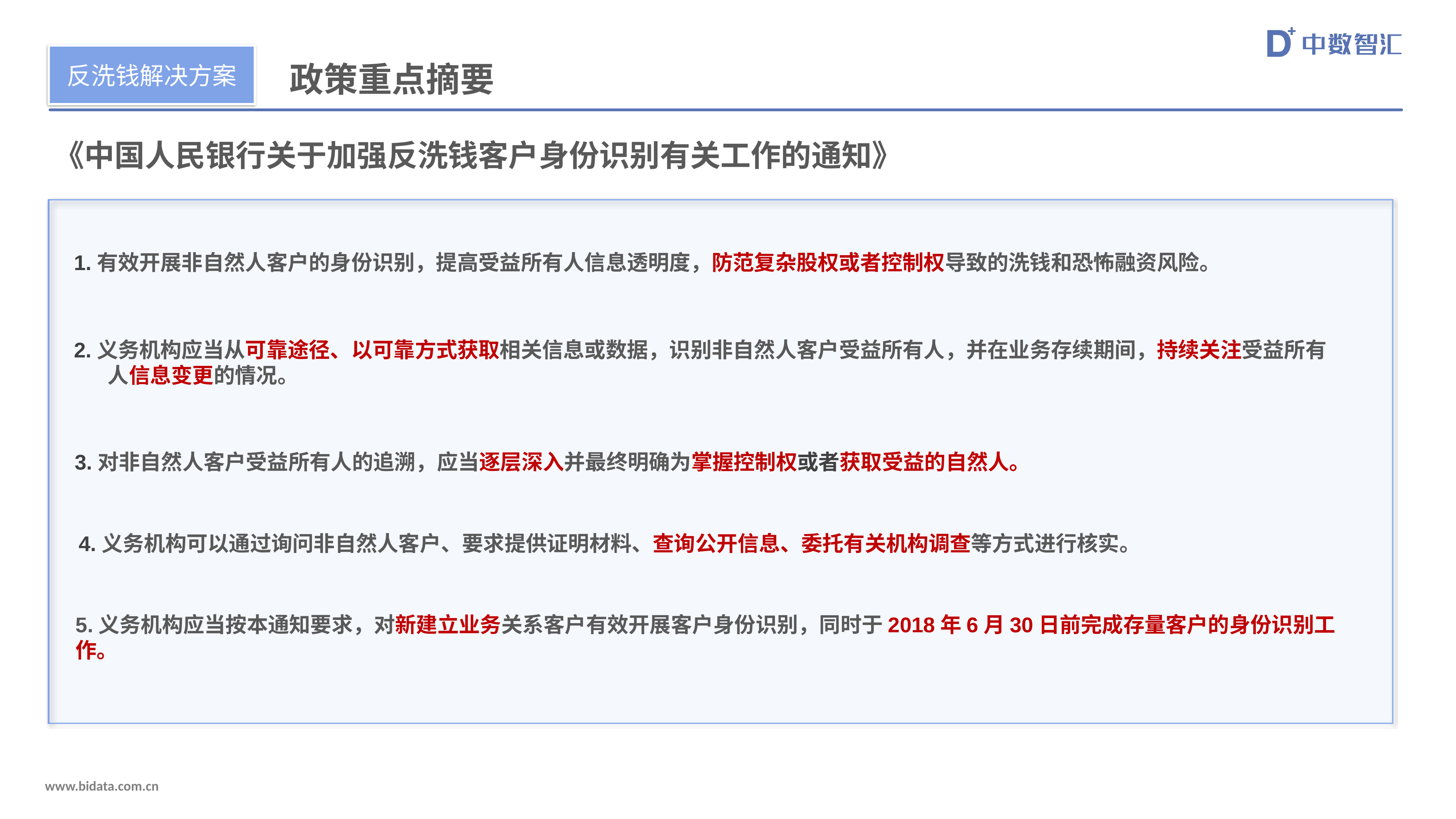

反洗钱解决方案
政策重点摘要
《中国人民银行关于加强反洗钱客户身份识别有关工作的通知》

1.有效开展非自然人客户的身份识别，提高受益所有人信息透明度，防范复杂股权或者控制权导致的洗钱和恐怖融资风险。
2.义务机构应当从可靠途径、以可靠方式获取相关信息或数据，识别非自然人客户受益所有人，并在业务存续期间，持续关注受益所有          人信息变更的情况。
3.对非自然人客户受益所有人的追溯，应当逐层深入并最终明确为掌握控制权或者获取受益的自然人。
4.义务机构可以通过询问非自然人客户、要求提供证明材料、查询公开信息、委托有关机构调查等方式进行核实。
5.义务机构应当按本通知要求，对新建立业务关系客户有效开展客户身份识别，同时于2018年6月30日前完成存量客户的身份识别工作。